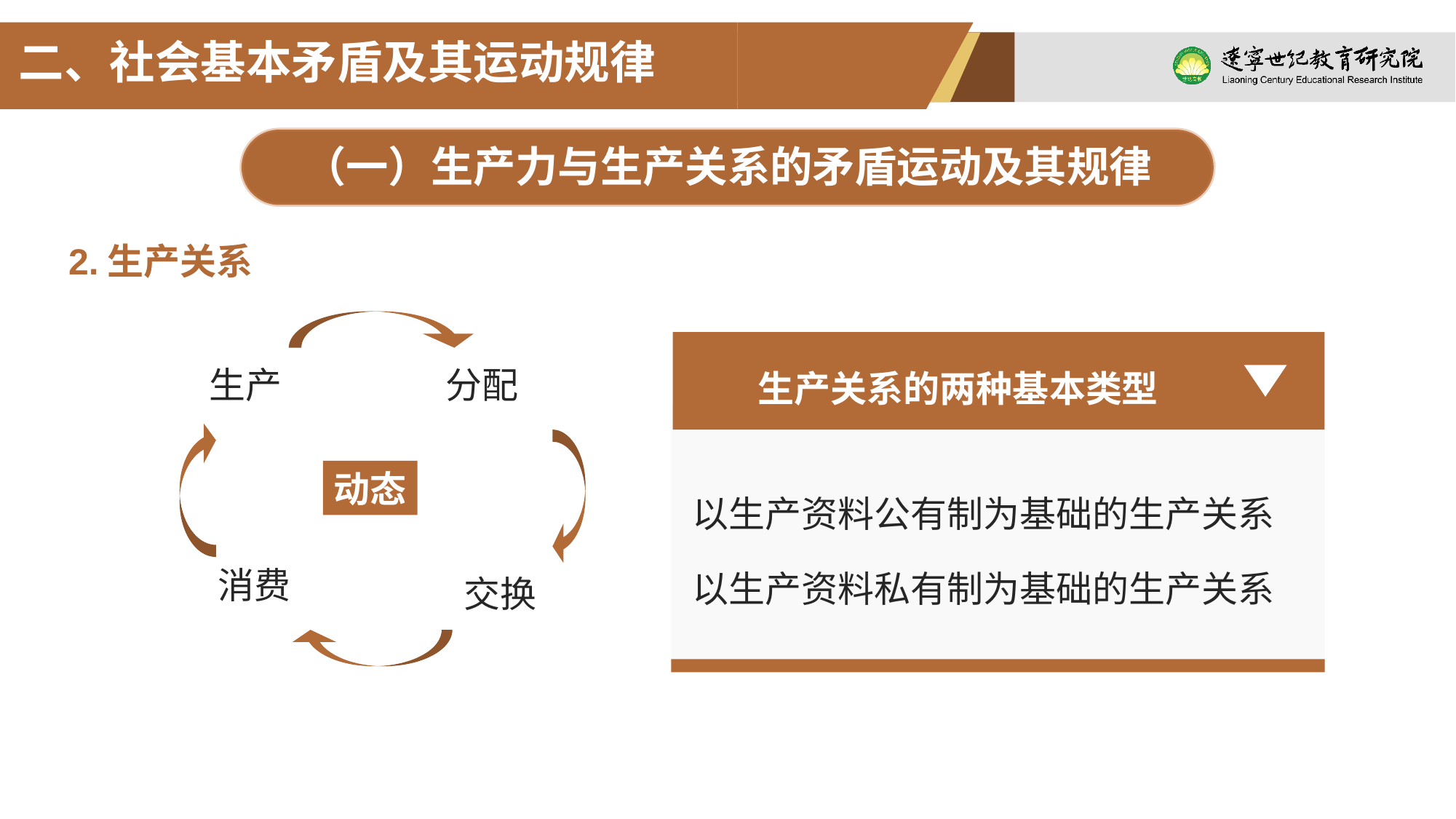

二、社会基本矛盾及其运动规律
（一）生产力与生产关系的矛盾运动及其规律
2.生产关系

生产关系的两种基本类型

以生产资料公有制为基础的生产关系
以生产资料私有制为基础的生产关系

生产
分配

动态
消费
交换